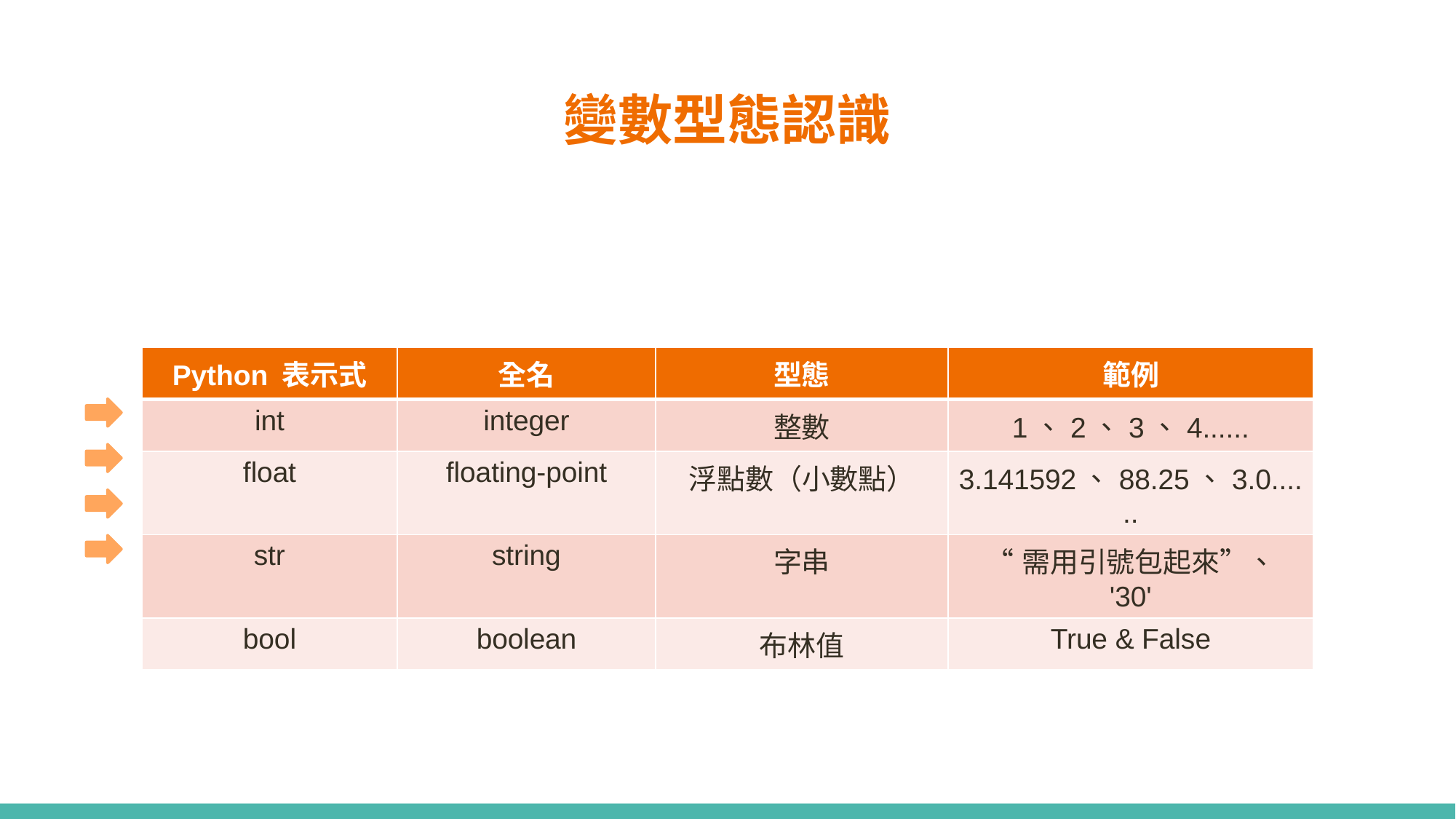

# 變數型態認識
| Python 表示式 | 全名 | 型態 | 範例 |
| --- | --- | --- | --- |
| int | integer | 整數 | 1、2、3、4...... |
| float | floating-point | 浮點數（小數點） | 3.141592、88.25、3.0...... |
| str | string | 字串 | “需用引號包起來”、 '30' |
| bool | boolean | 布林值 | True & False |